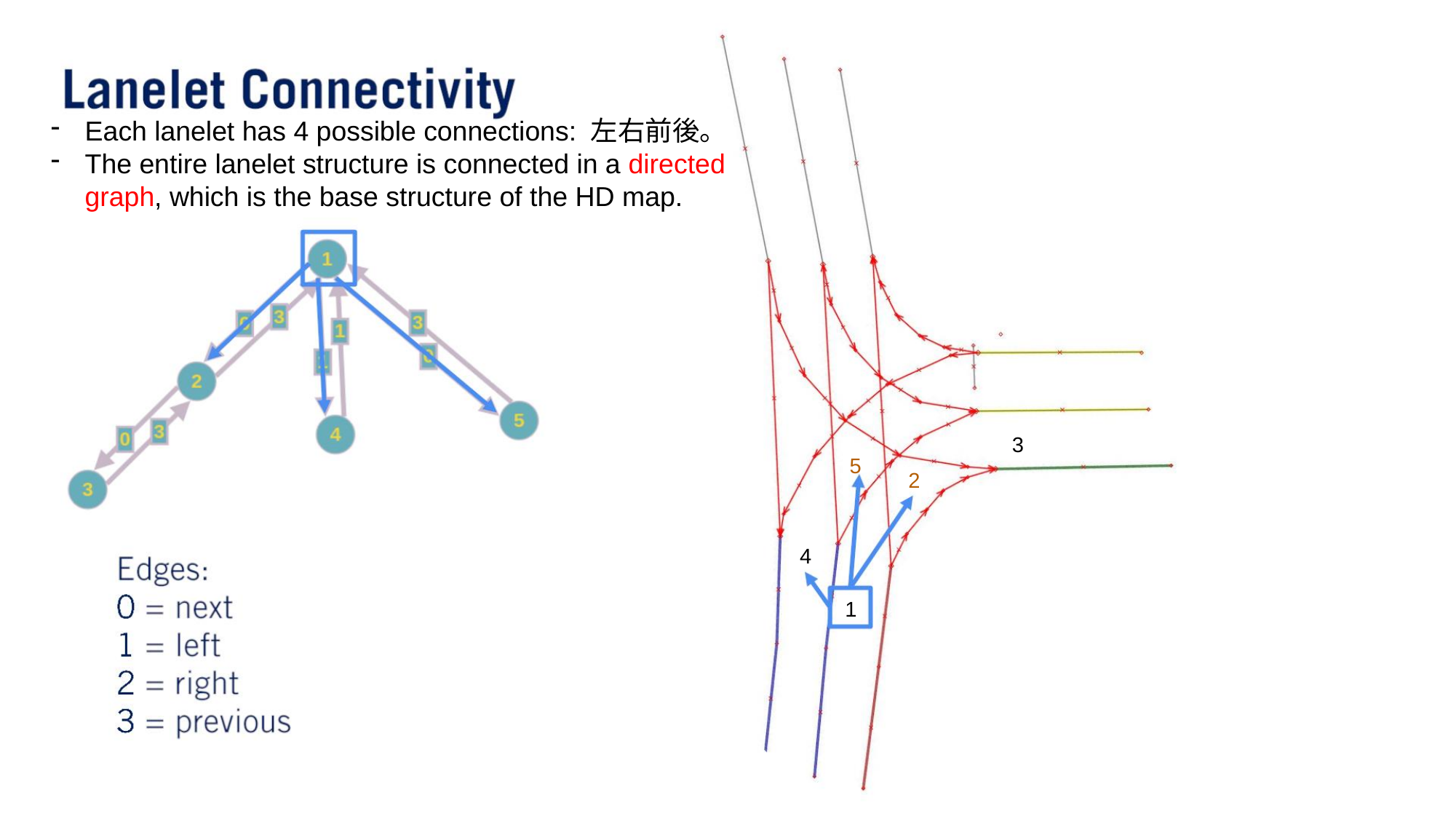

Each lanelet has 4 possible connections: 左右前後。
The entire lanelet structure is connected in a directed graph, which is the base structure of the HD map.
3
5
2
4
1